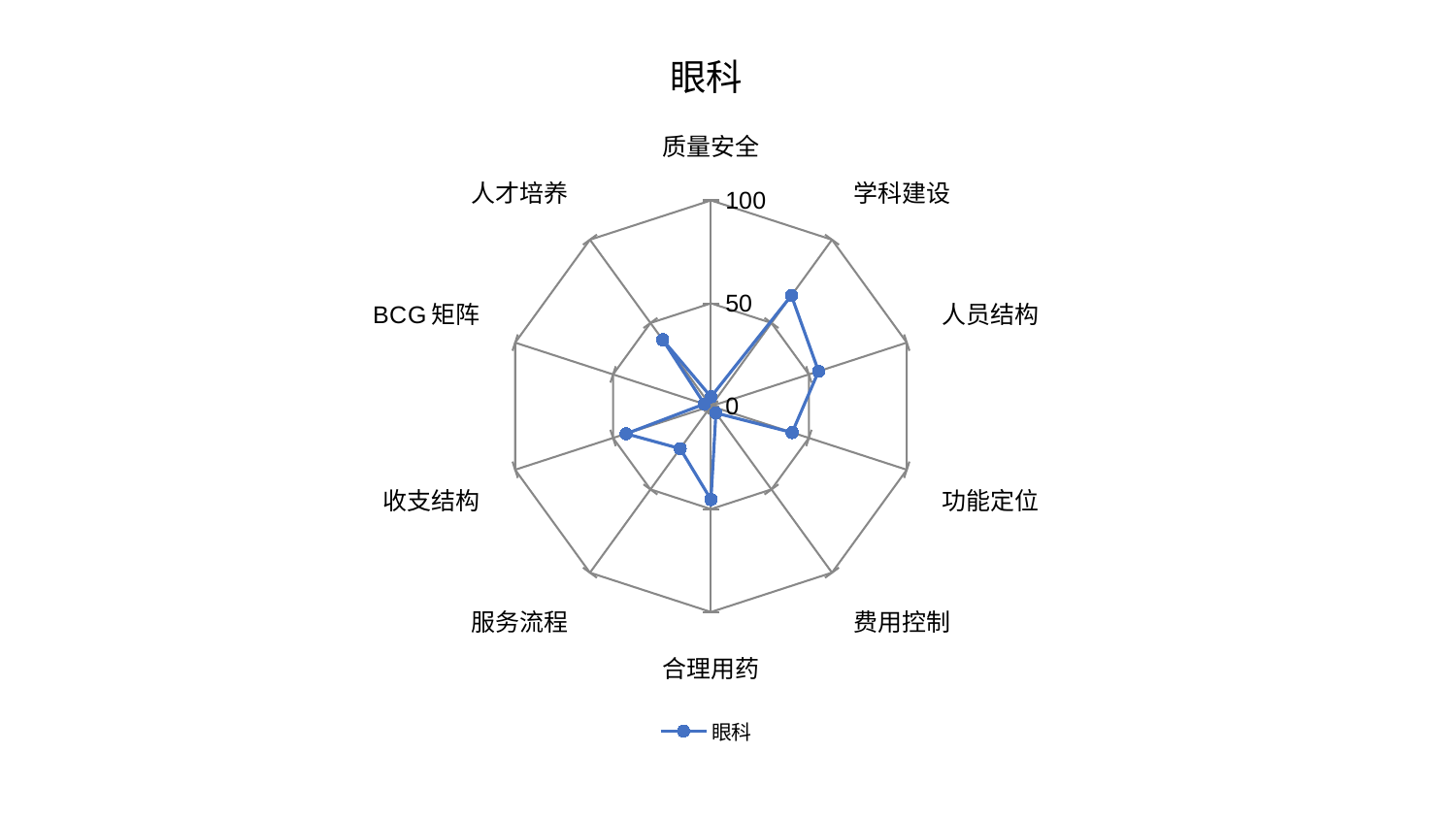

### Chart: 眼科

| Category | 眼科 |
|---|---|
| 质量安全 | 4.524439890067168 |
| 学科建设 | 66.49835233665182 |
| 人员结构 | 54.946937953259834 |
| 功能定位 | 41.467676673454825 |
| 费用控制 | 4.107713209616197 |
| 合理用药 | 45.37034430944799 |
| 服务流程 | 25.479233240994436 |
| 收支结构 | 43.37784866932327 |
| BCG矩阵 | 3.3445782618576585 |
| 人才培养 | 39.91773571448531 |
108